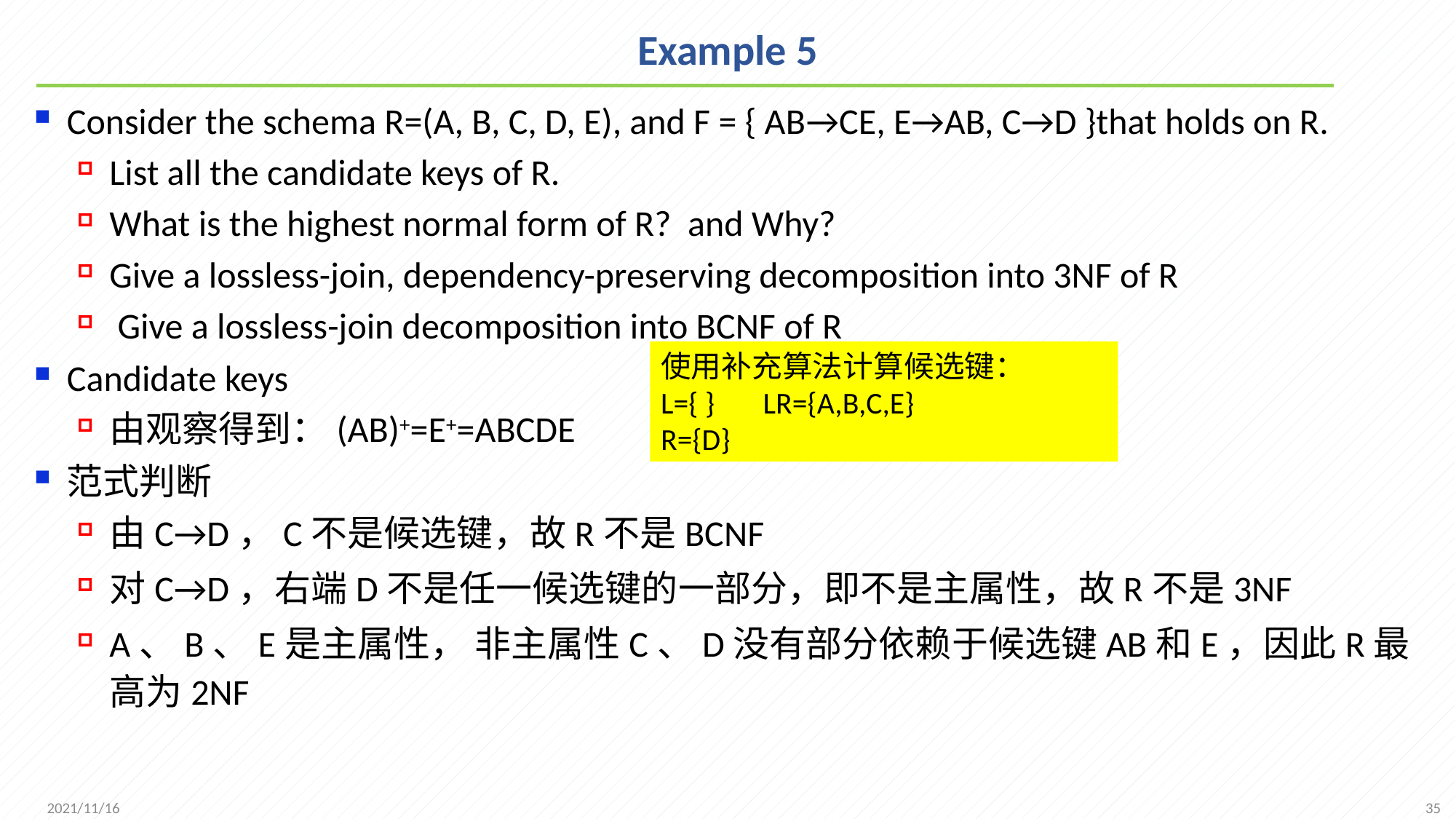

# Example 5
Consider the schema R=(A, B, C, D, E), and F = { AB→CE, E→AB, C→D }that holds on R.
List all the candidate keys of R.
What is the highest normal form of R?  and Why?
Give a lossless-join, dependency-preserving decomposition into 3NF of R
 Give a lossless-join decomposition into BCNF of R
Candidate keys
由观察得到：(AB)+=E+=ABCDE
范式判断
由C→D，C不是候选键，故R不是BCNF
对C→D，右端D不是任一候选键的一部分，即不是主属性，故R不是3NF
A、B、E是主属性， 非主属性C、D没有部分依赖于候选键AB和E，因此R最高为2NF

使用补充算法计算候选键：
L={ }       LR={A,B,C,E}
R={D}
35
2021/11/16